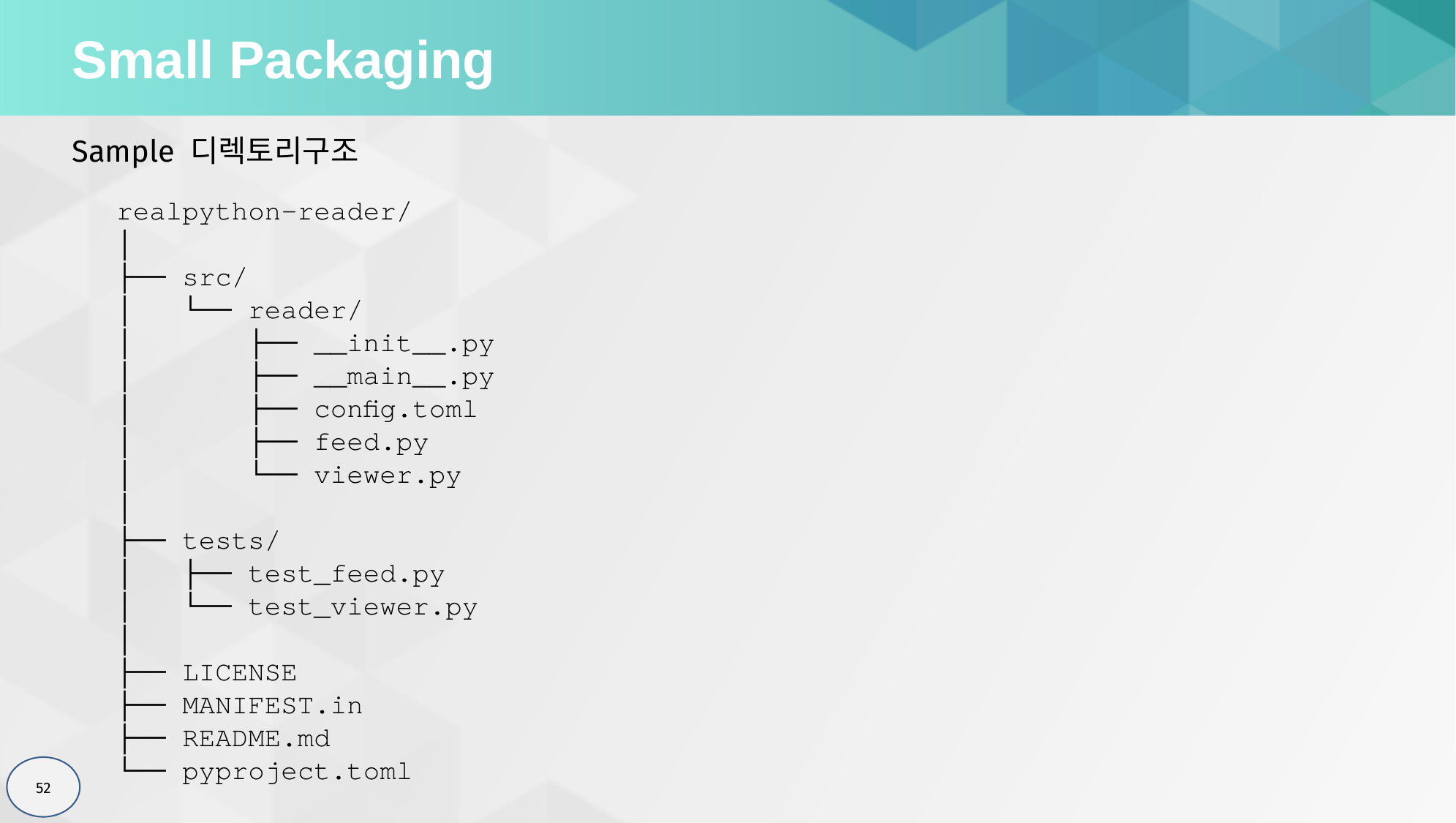

# Small Packaging
Sample 디렉토리구조
realpython-reader/
│
├── src/
│   └── reader/
│       ├── __init__.py
│       ├── __main__.py
│       ├── config.toml
│       ├── feed.py
│       └── viewer.py
│
├── tests/
│   ├── test_feed.py
│   └── test_viewer.py
│
├── LICENSE
├── MANIFEST.in
├── README.md
└── pyproject.toml